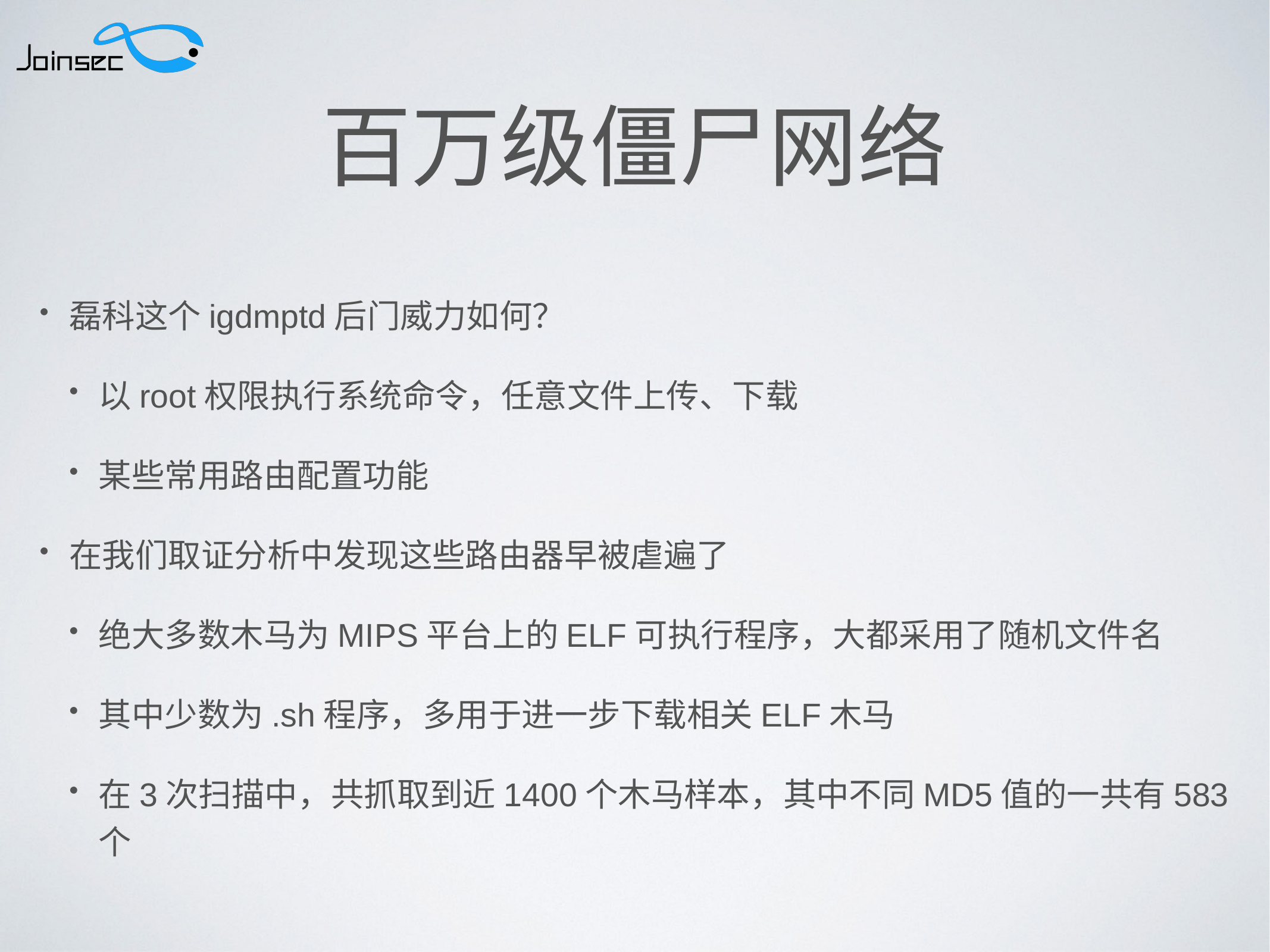

# 百万级僵尸网络
磊科这个igdmptd后门威力如何？
以root权限执行系统命令，任意文件上传、下载
某些常用路由配置功能
在我们取证分析中发现这些路由器早被虐遍了
绝大多数木马为MIPS平台上的ELF可执行程序，大都采用了随机文件名
其中少数为.sh程序，多用于进一步下载相关ELF木马
在3次扫描中，共抓取到近1400个木马样本，其中不同MD5值的一共有583个